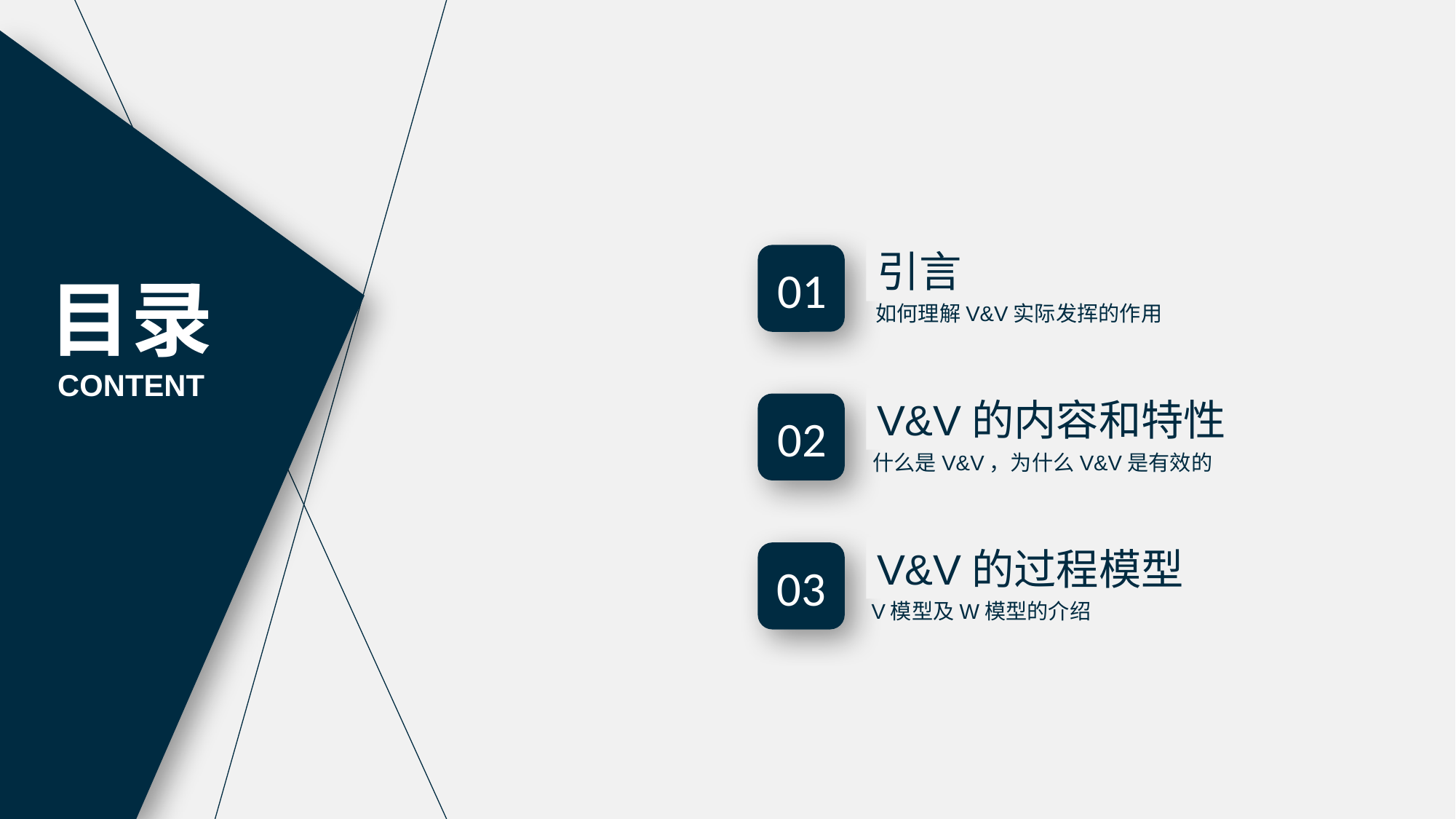

引言

01
目录
CONTENT
如何理解V&V实际发挥的作用
V&V的内容和特性

02
什么是V&V，为什么V&V是有效的
V&V的过程模型

03
V模型及W模型的介绍